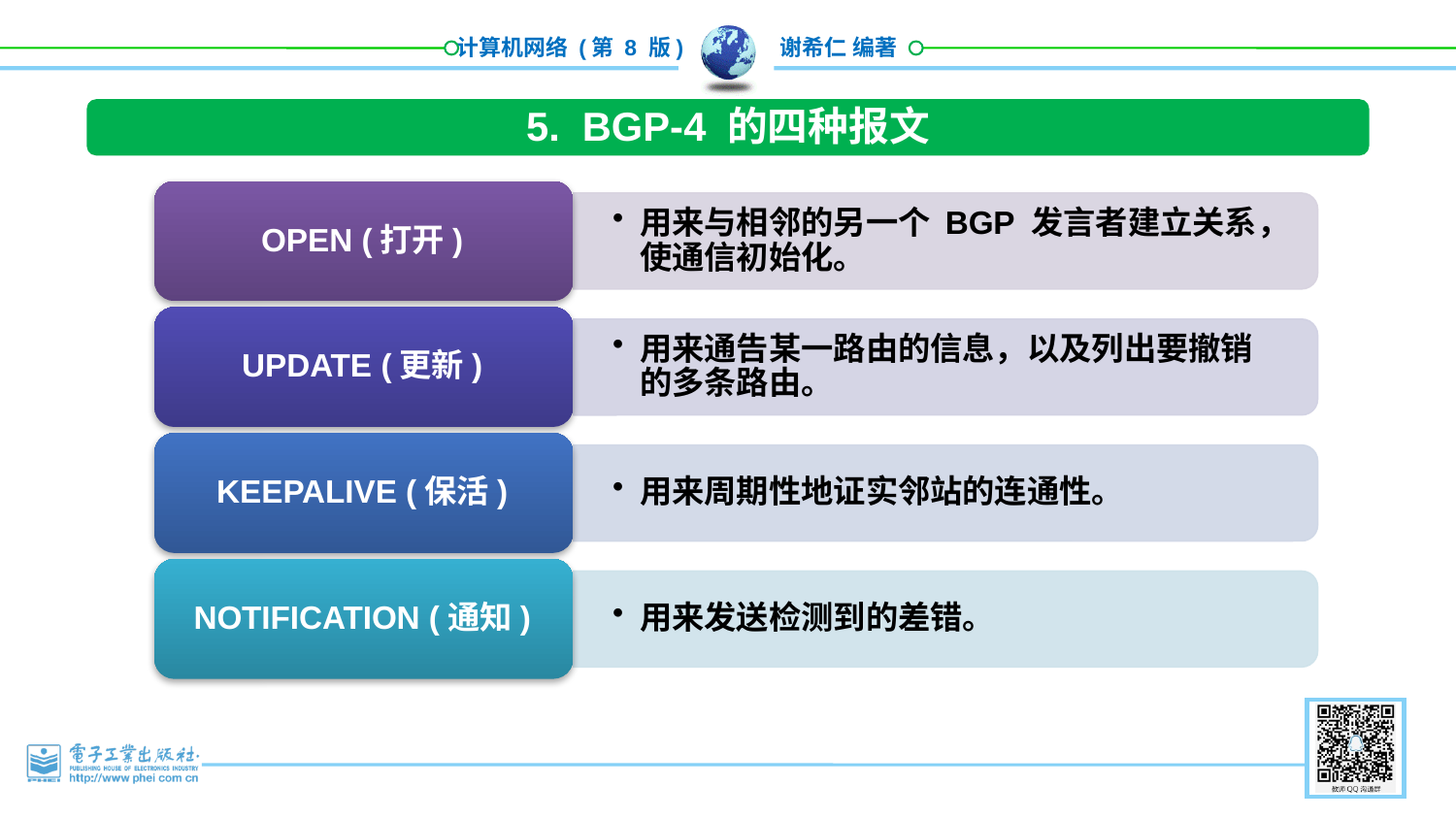

5.  BGP-4 的四种报文

用来与相邻的另一个 BGP 发言者建立关系，使通信初始化。
OPEN (打开)
用来通告某一路由的信息，以及列出要撤销的多条路由。
UPDATE (更新)
用来周期性地证实邻站的连通性。
KEEPALIVE (保活)
用来发送检测到的差错。
NOTIFICATION (通知)